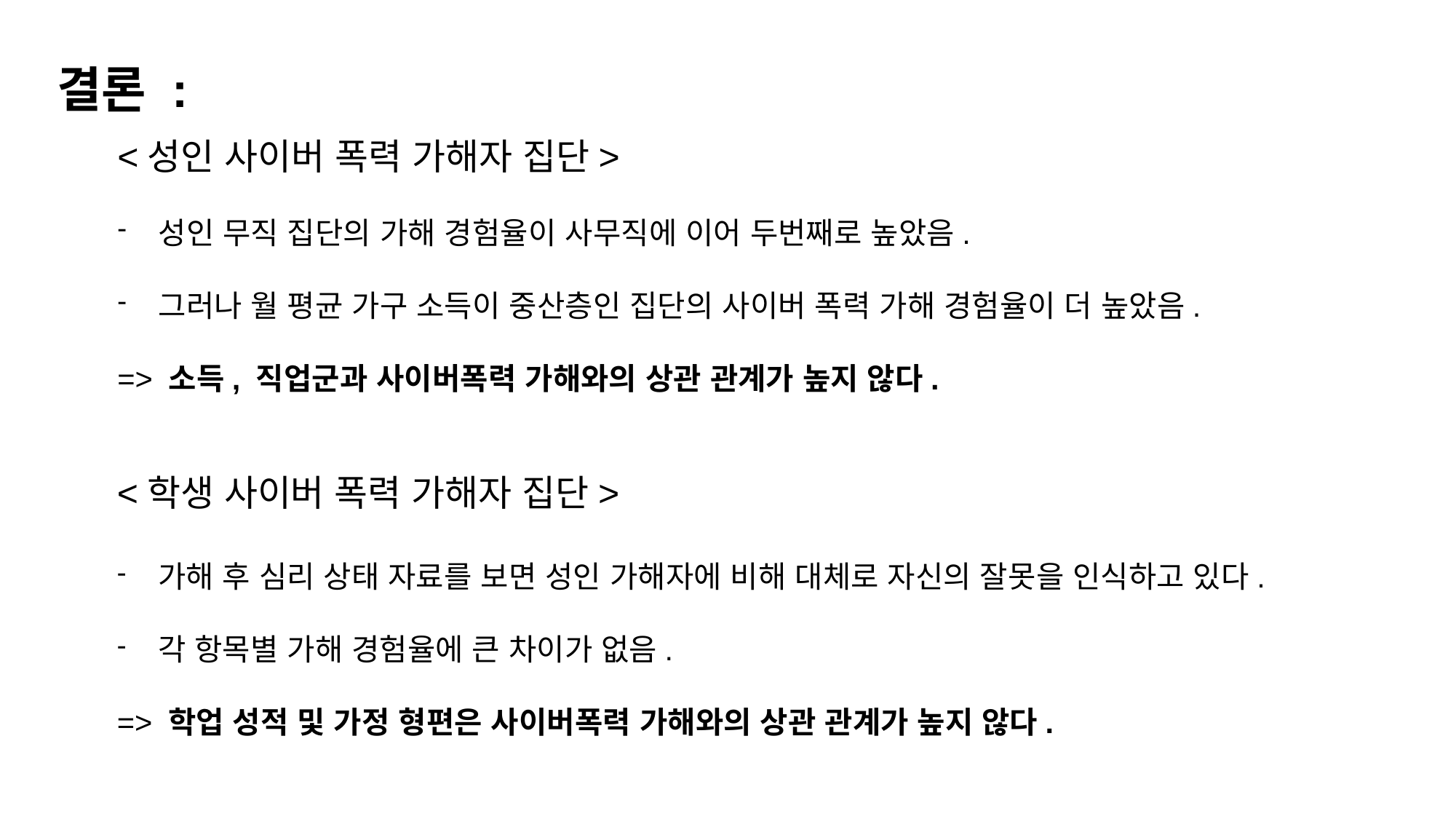

결론 :
<성인 사이버 폭력 가해자 집단>

성인 무직 집단의 가해 경험율이 사무직에 이어 두번째로 높았음.

그러나 월 평균 가구 소득이 중산층인 집단의 사이버 폭력 가해 경험율이 더 높았음.

=> 소득, 직업군과 사이버폭력 가해와의 상관 관계가 높지 않다.
<학생 사이버 폭력 가해자 집단>

가해 후 심리 상태 자료를 보면 성인 가해자에 비해 대체로 자신의 잘못을 인식하고 있다.

각 항목별 가해 경험율에 큰 차이가 없음.

=> 학업 성적 및 가정 형편은 사이버폭력 가해와의 상관 관계가 높지 않다.